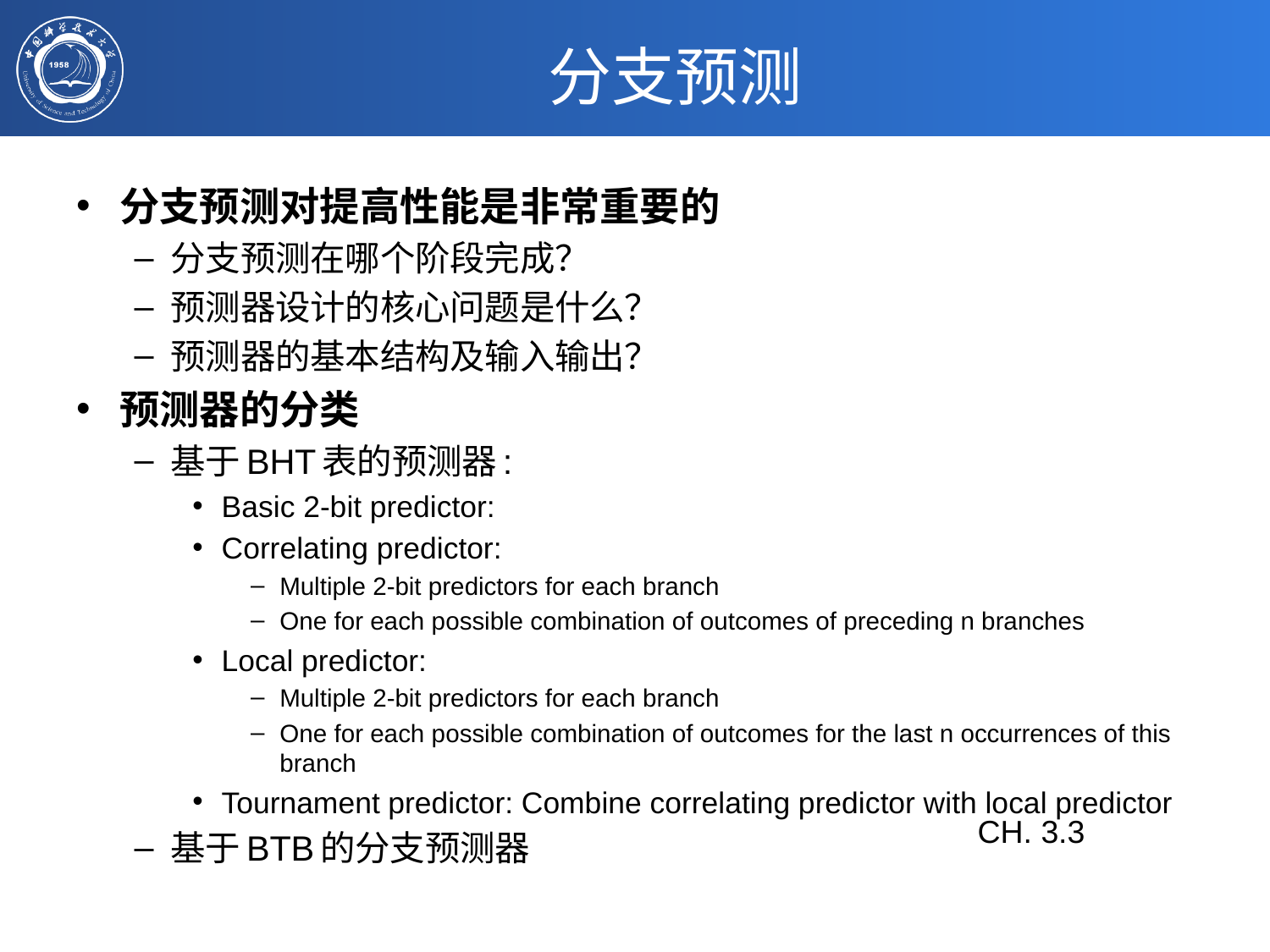

# 分支预测
分支预测对提高性能是非常重要的
分支预测在哪个阶段完成？
预测器设计的核心问题是什么？
预测器的基本结构及输入输出？
预测器的分类
基于BHT表的预测器:
Basic 2-bit predictor:
Correlating predictor:
Multiple 2-bit predictors for each branch
One for each possible combination of outcomes of preceding n branches
Local predictor:
Multiple 2-bit predictors for each branch
One for each possible combination of outcomes for the last n occurrences of this branch
Tournament predictor: Combine correlating predictor with local predictor
基于BTB的分支预测器
CH. 3.3